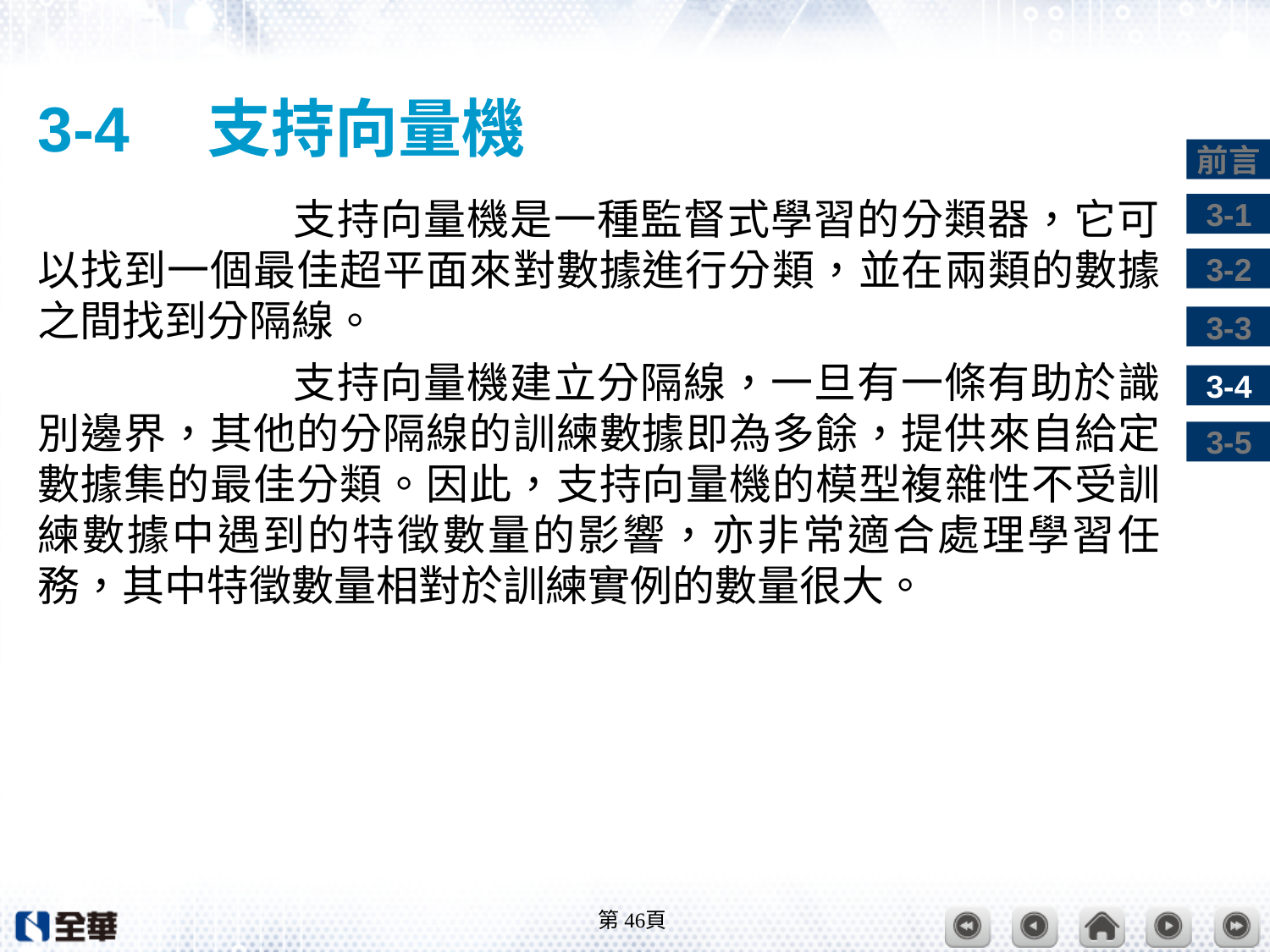

# 3-4　支持向量機
		支持向量機是一種監督式學習的分類器，它可以找到一個最佳超平面來對數據進行分類，並在兩類的數據之間找到分隔線。
		支持向量機建立分隔線，一旦有一條有助於識別邊界，其他的分隔線的訓練數據即為多餘，提供來自給定數據集的最佳分類。因此，支持向量機的模型複雜性不受訓練數據中遇到的特徵數量的影響，亦非常適合處理學習任務，其中特徵數量相對於訓練實例的數量很大。